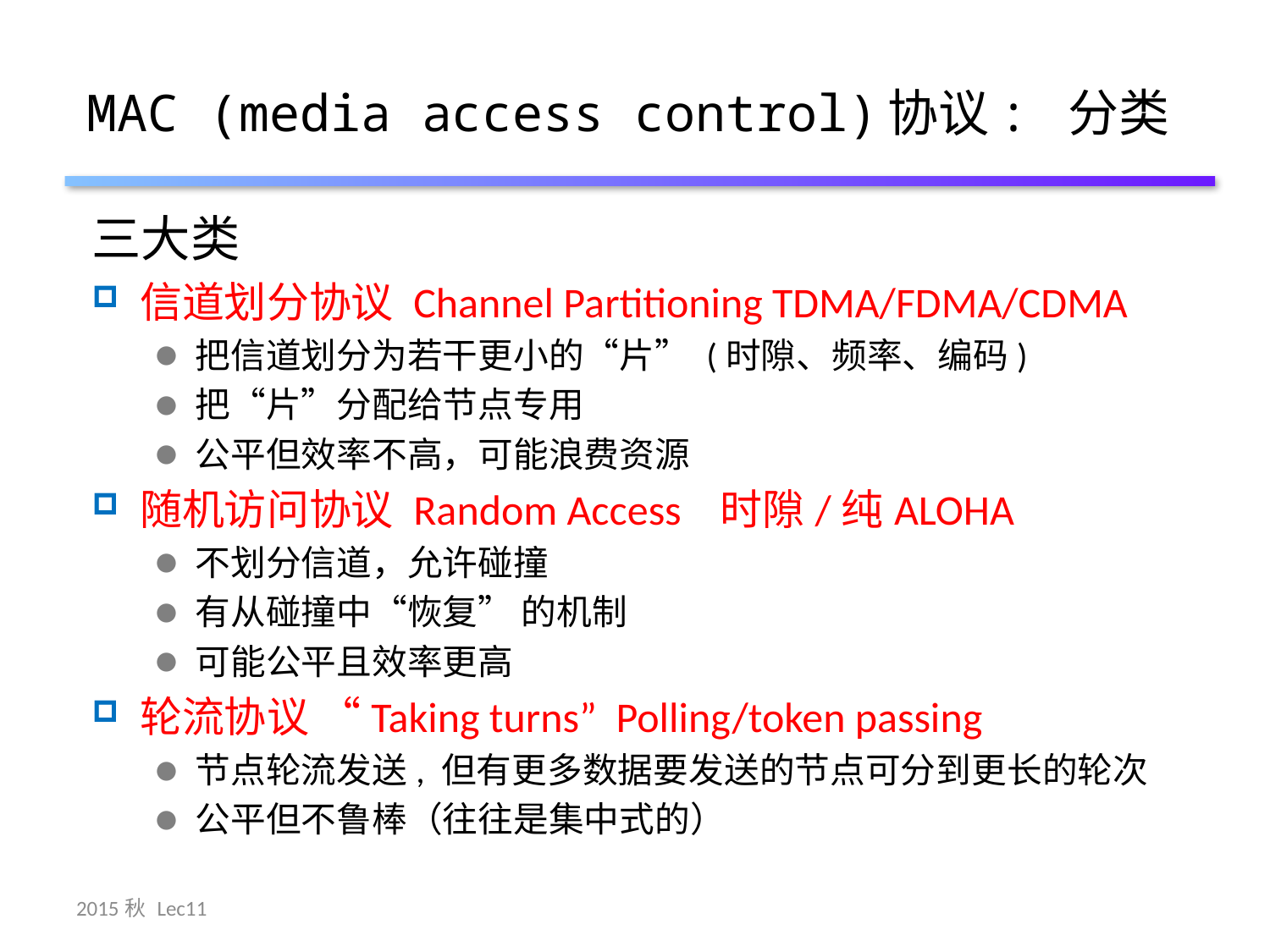

# MAC (media access control)协议: 分类
三大类
信道划分协议 Channel Partitioning TDMA/FDMA/CDMA
把信道划分为若干更小的“片” (时隙、频率、编码)
把“片”分配给节点专用
公平但效率不高，可能浪费资源
随机访问协议 Random Access   时隙/纯ALOHA
不划分信道，允许碰撞
有从碰撞中“恢复” 的机制
可能公平且效率更高
轮流协议 “Taking turns”  Polling/token passing
节点轮流发送, 但有更多数据要发送的节点可分到更长的轮次
公平但不鲁棒（往往是集中式的）

2015秋 Lec11
79